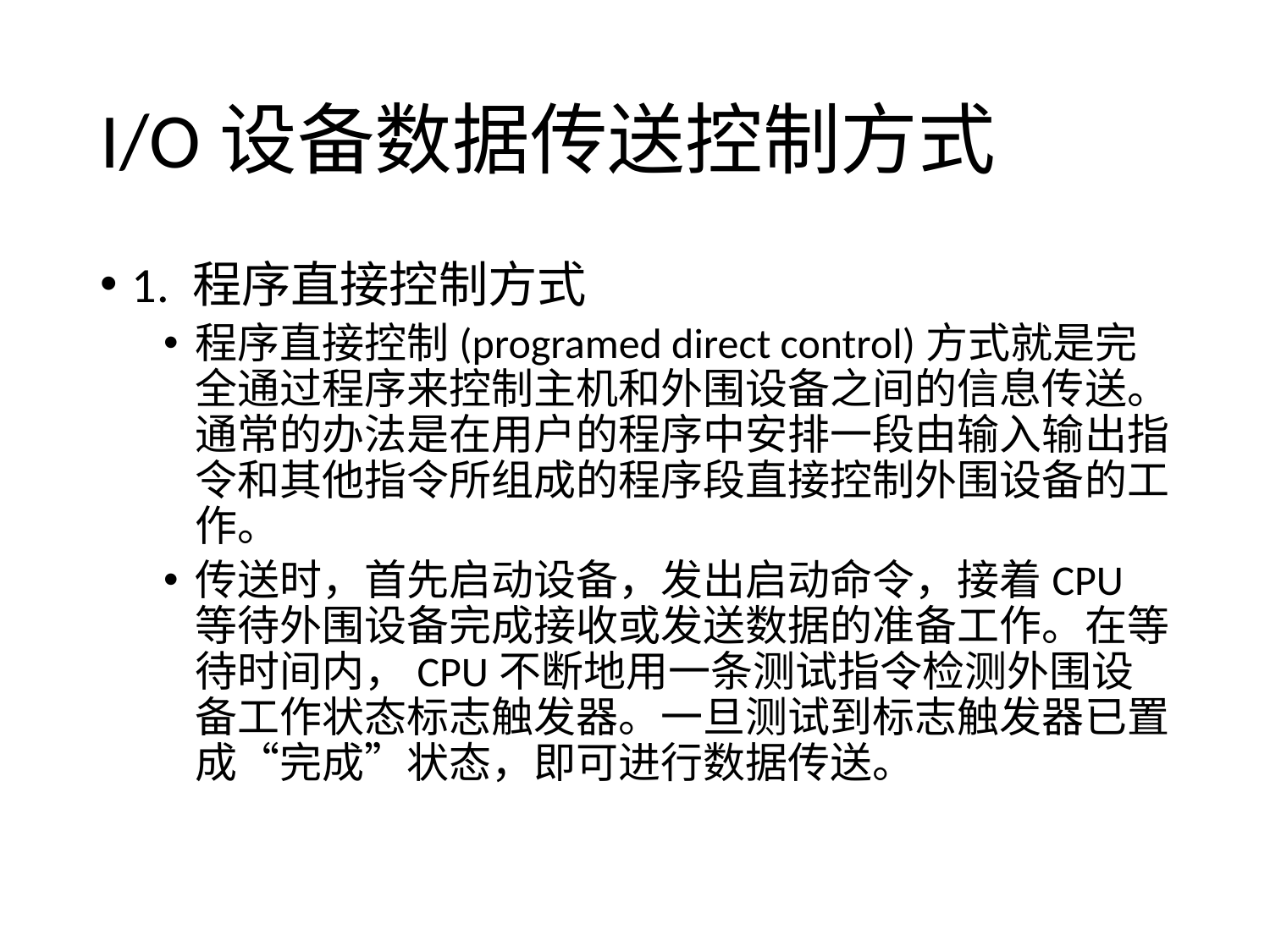

# I/O设备数据传送控制方式
1. 程序直接控制方式
程序直接控制(programed direct control)方式就是完全通过程序来控制主机和外围设备之间的信息传送。通常的办法是在用户的程序中安排一段由输入输出指令和其他指令所组成的程序段直接控制外围设备的工作。
传送时，首先启动设备，发出启动命令，接着CPU等待外围设备完成接收或发送数据的准备工作。在等待时间内，CPU不断地用一条测试指令检测外围设备工作状态标志触发器。一旦测试到标志触发器已置成“完成”状态，即可进行数据传送。